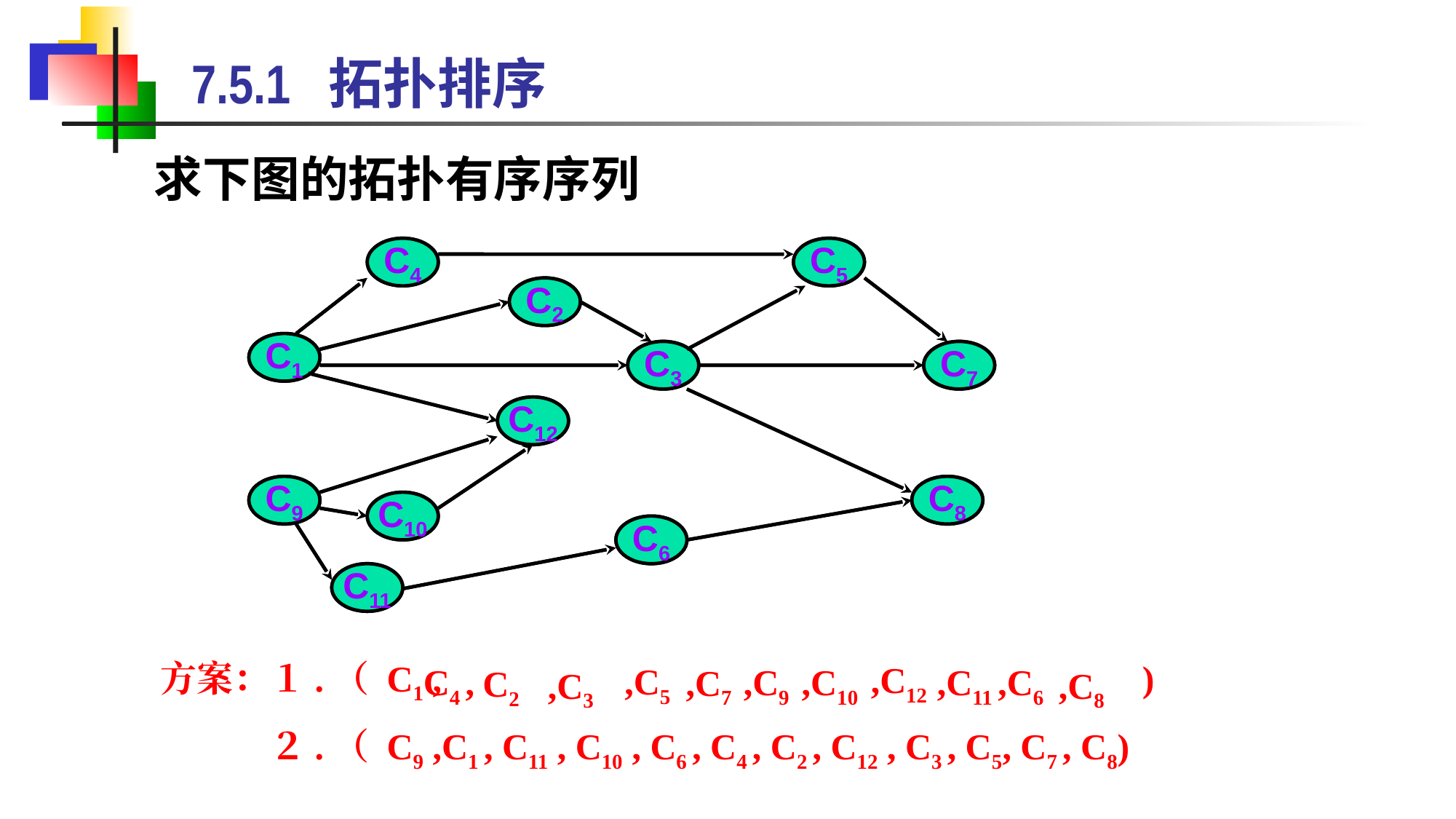

7.5.1  拓扑排序
求下图的拓扑有序序列
C4

C5

C1

C2

C3

C7
C12

C9

C10
C8

C6

C11
C4

C5

C1

C2

C3

C7
C12

C9

C10
C8

C6

C11
方案：１.（ C1 ,                                                                             )
 	２.（ C9 ,C1 , C11 , C10 , C6 , C4 , C2 , C12 , C3 , C5, C7 , C8)
,C12
,C5
,C11
,C6
C4 ,
,C10
,C9
,C7
C2
,C3
,C8